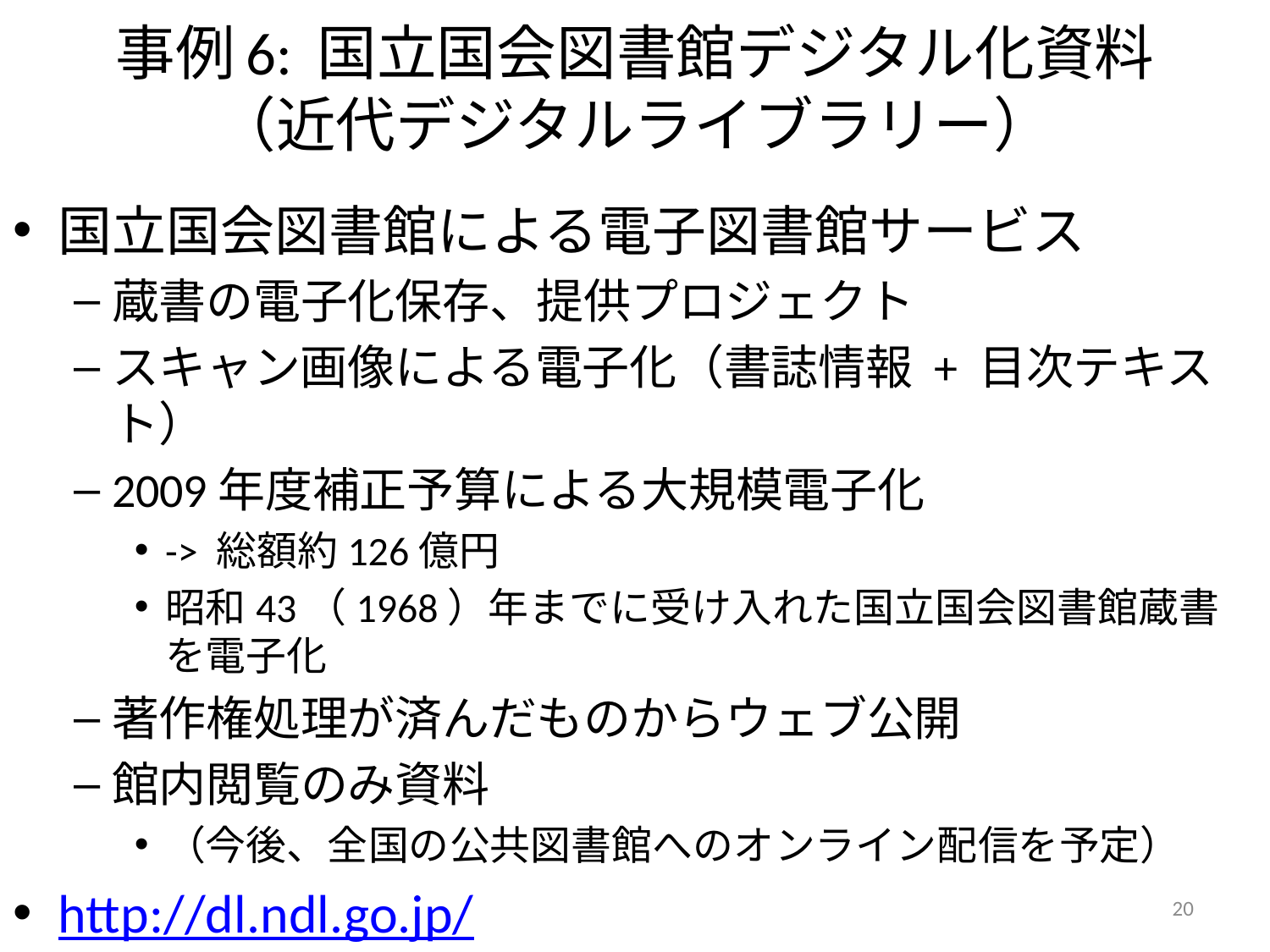

# 事例6: 国立国会図書館デジタル化資料 （近代デジタルライブラリー）
国立国会図書館による電子図書館サービス
蔵書の電子化保存、提供プロジェクト
スキャン画像による電子化（書誌情報 + 目次テキスト）
2009年度補正予算による大規模電子化
-> 総額約126億円
昭和43（1968）年までに受け入れた国立国会図書館蔵書を電子化
著作権処理が済んだものからウェブ公開
館内閲覧のみ資料
（今後、全国の公共図書館へのオンライン配信を予定）
http://dl.ndl.go.jp/
20